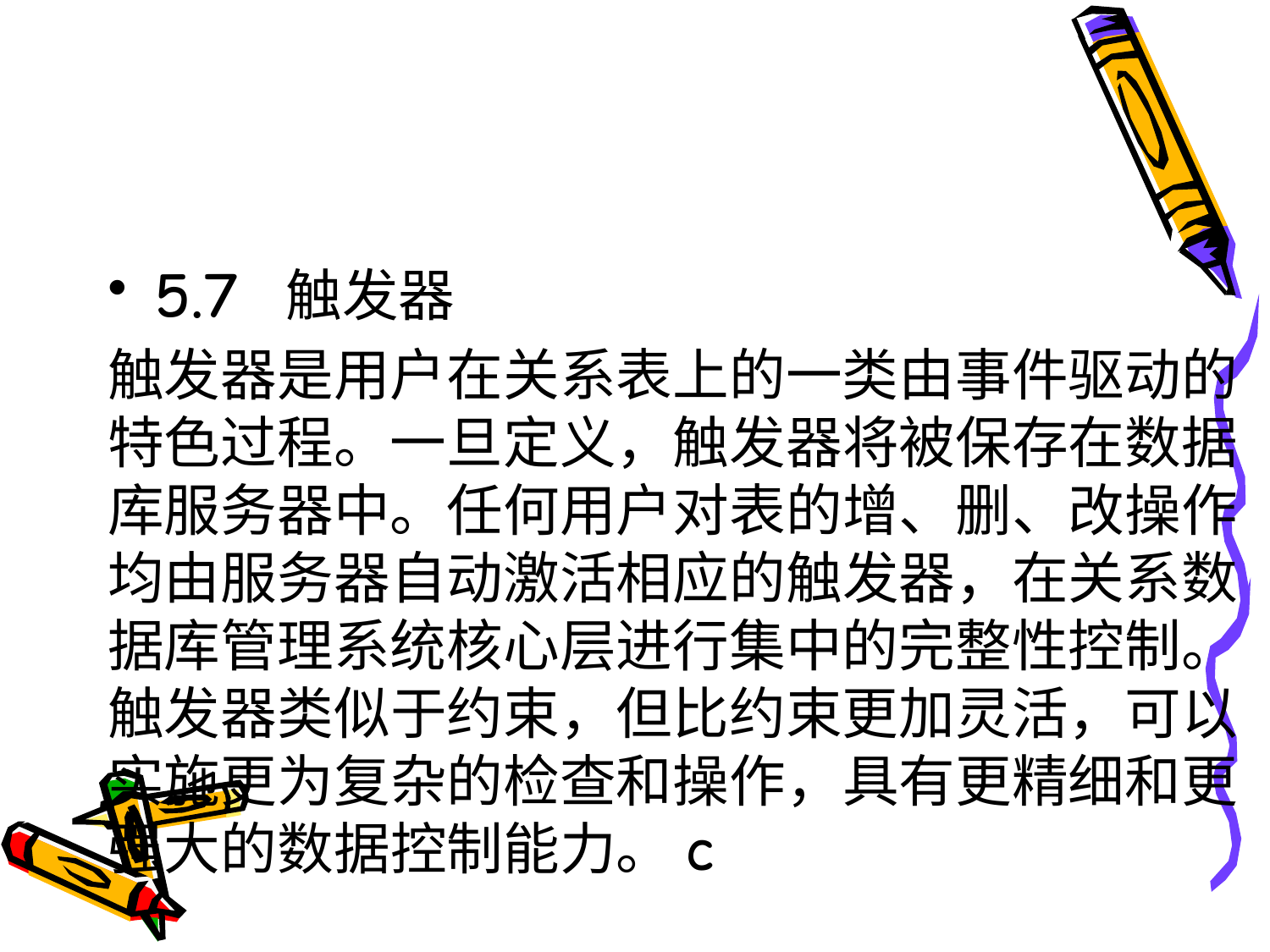

#
5.7  触发器
触发器是用户在关系表上的一类由事件驱动的特色过程。一旦定义，触发器将被保存在数据库服务器中。任何用户对表的增、删、改操作均由服务器自动激活相应的触发器，在关系数据库管理系统核心层进行集中的完整性控制。触发器类似于约束，但比约束更加灵活，可以实施更为复杂的检查和操作，具有更精细和更强大的数据控制能力。c